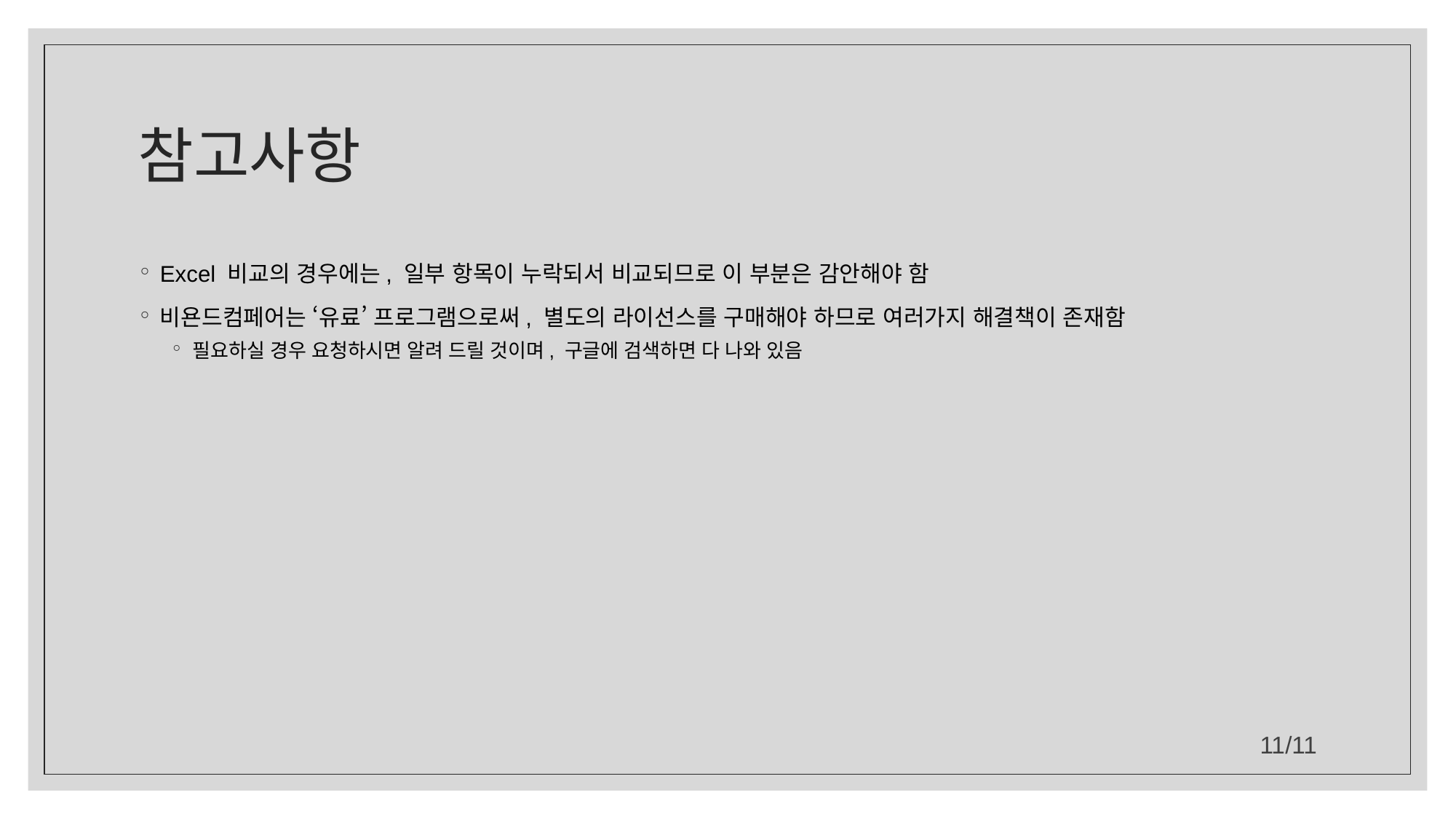

# 참고사항
Excel 비교의 경우에는, 일부 항목이 누락되서 비교되므로 이 부분은 감안해야 함
비욘드컴페어는 ‘유료’ 프로그램으로써, 별도의 라이선스를 구매해야 하므로 여러가지 해결책이 존재함
필요하실 경우 요청하시면 알려 드릴 것이며, 구글에 검색하면 다 나와 있음
11/11